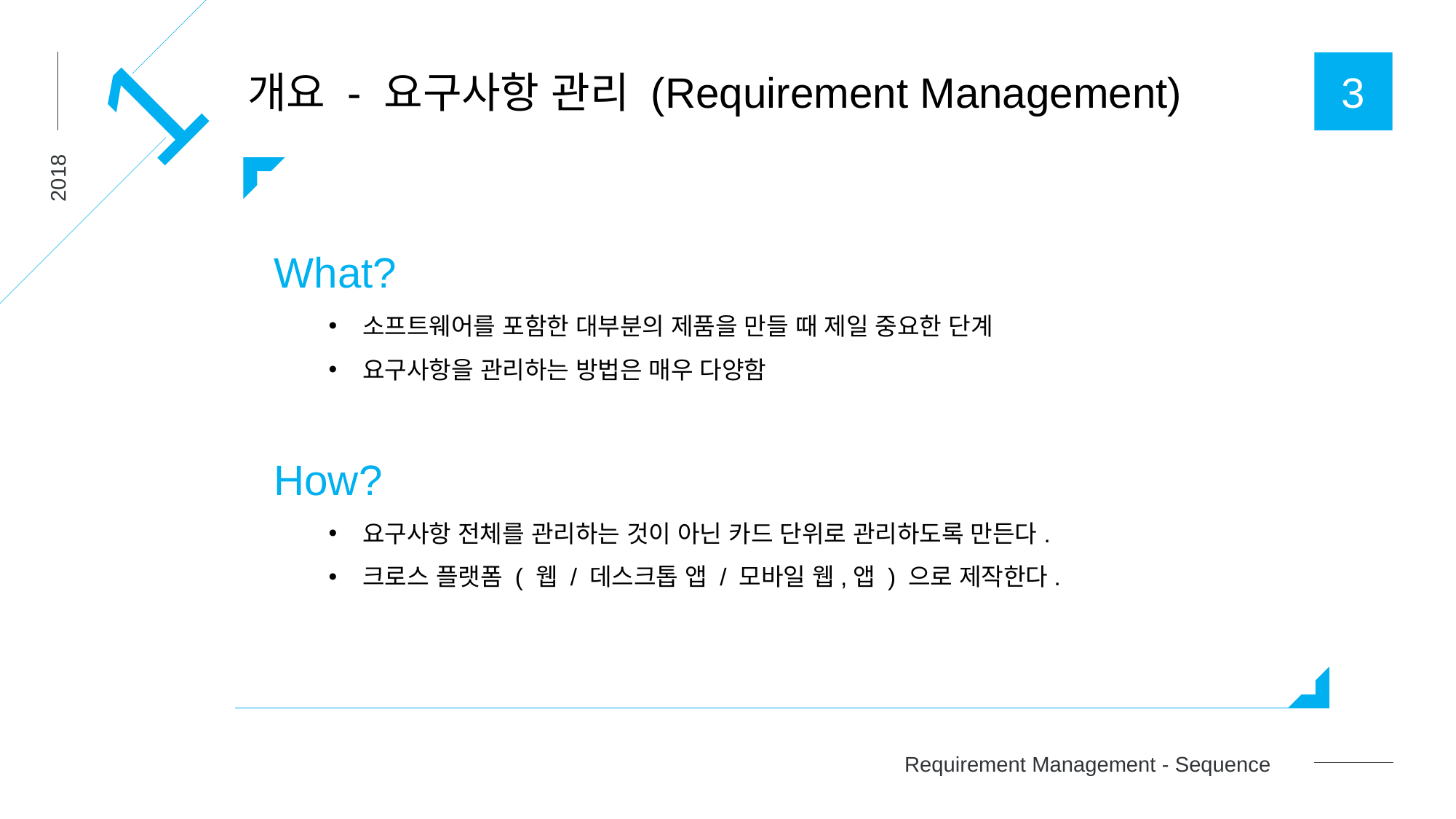

1

3
개요 - 요구사항 관리 (Requirement Management)

2018
What?
소프트웨어를 포함한 대부분의 제품을 만들 때 제일 중요한 단계
요구사항을 관리하는 방법은 매우 다양함

How?
요구사항 전체를 관리하는 것이 아닌 카드 단위로 관리하도록 만든다.
크로스 플랫폼 ( 웹 / 데스크톱 앱 / 모바일 웹,앱 ) 으로 제작한다.

Requirement Management - Sequence